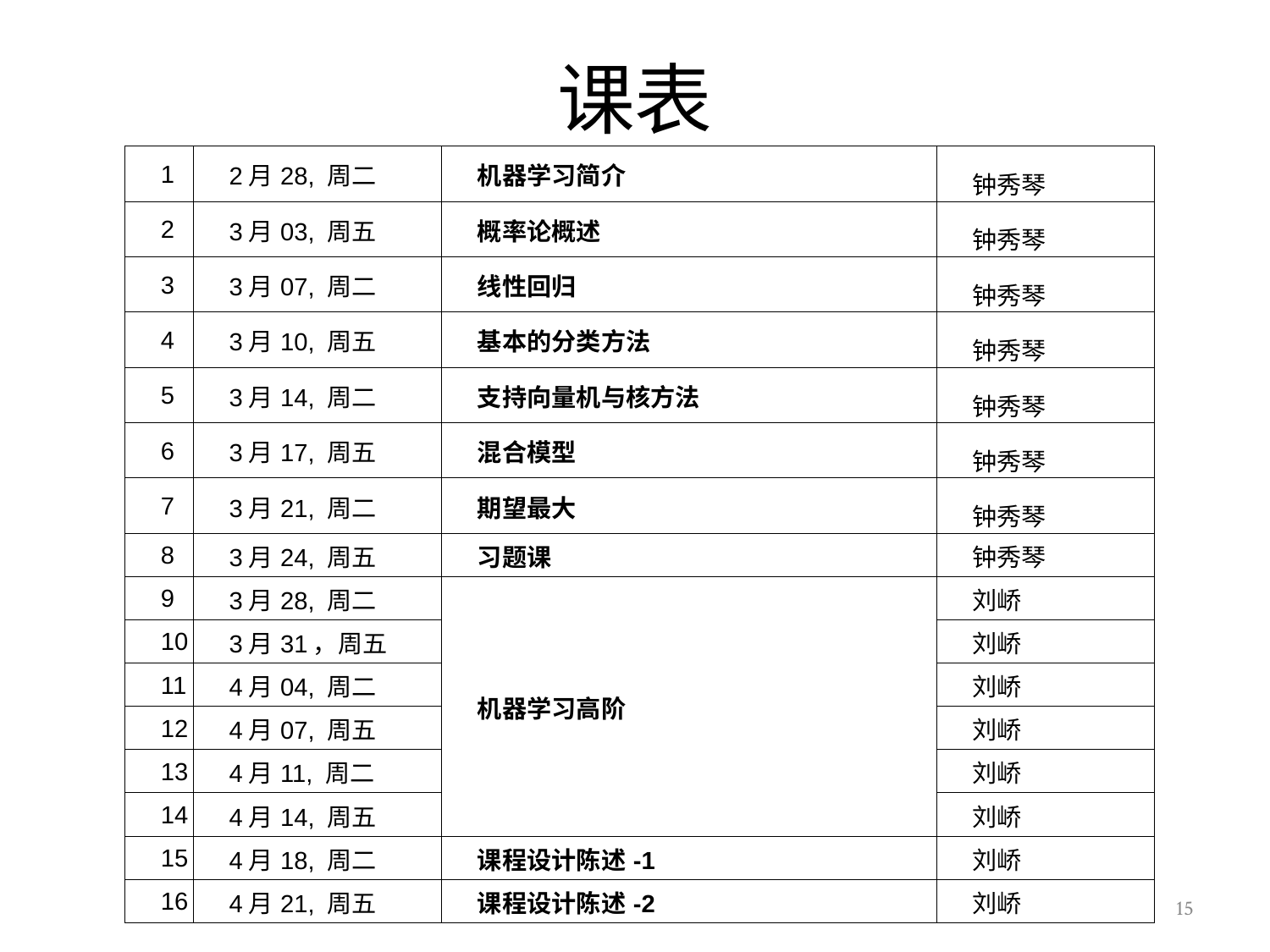

# 课表
| 1 | 2月28, 周二 | 机器学习简介 | 钟秀琴 |
| --- | --- | --- | --- |
| 2 | 3月03, 周五 | 概率论概述 | 钟秀琴 |
| 3 | 3月07, 周二 | 线性回归 | 钟秀琴 |
| 4 | 3月10, 周五 | 基本的分类方法 | 钟秀琴 |
| 5 | 3月14, 周二 | 支持向量机与核方法 | 钟秀琴 |
| 6 | 3月17, 周五 | 混合模型 | 钟秀琴 |
| 7 | 3月21, 周二 | 期望最大 | 钟秀琴 |
| 8 | 3月24, 周五 | 习题课 | 钟秀琴 |
| 9 | 3月28, 周二 | 机器学习高阶 | 刘峤 |
| 10 | 3月31，周五 |  | 刘峤 |
| 11 | 4月04, 周二 |  | 刘峤 |
| 12 | 4月07, 周五 |  | 刘峤 |
| 13 | 4月11, 周二 |  | 刘峤 |
| 14 | 4月14, 周五 |  | 刘峤 |
| 15 | 4月18, 周二 | 课程设计陈述-1 | 刘峤 |
| 16 | 4月21, 周五 | 课程设计陈述-2 | 刘峤 |
15